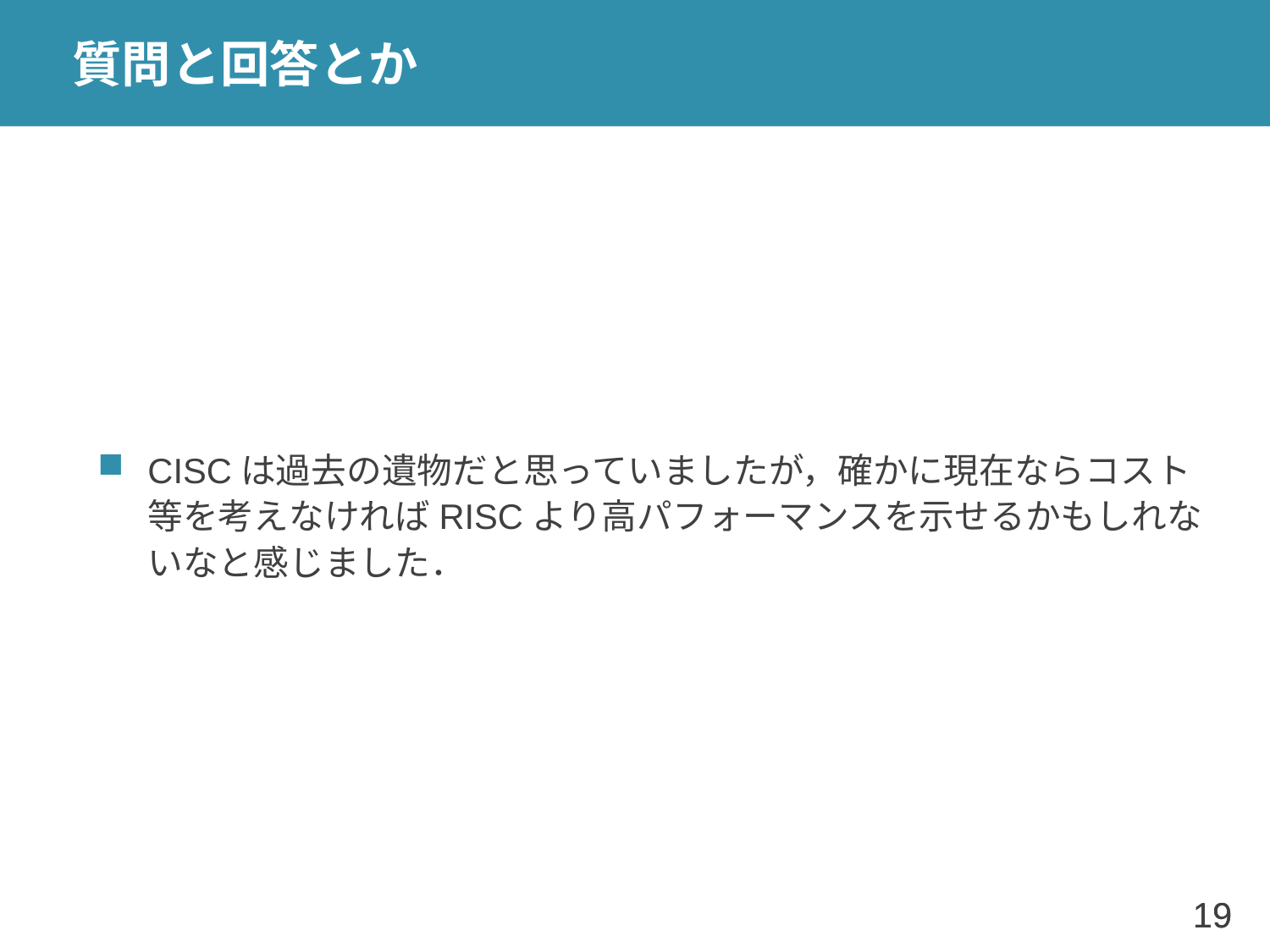

# 質問と回答とか
CISCは過去の遺物だと思っていましたが，確かに現在ならコスト等を考えなければRISCより高パフォーマンスを示せるかもしれないなと感じました．